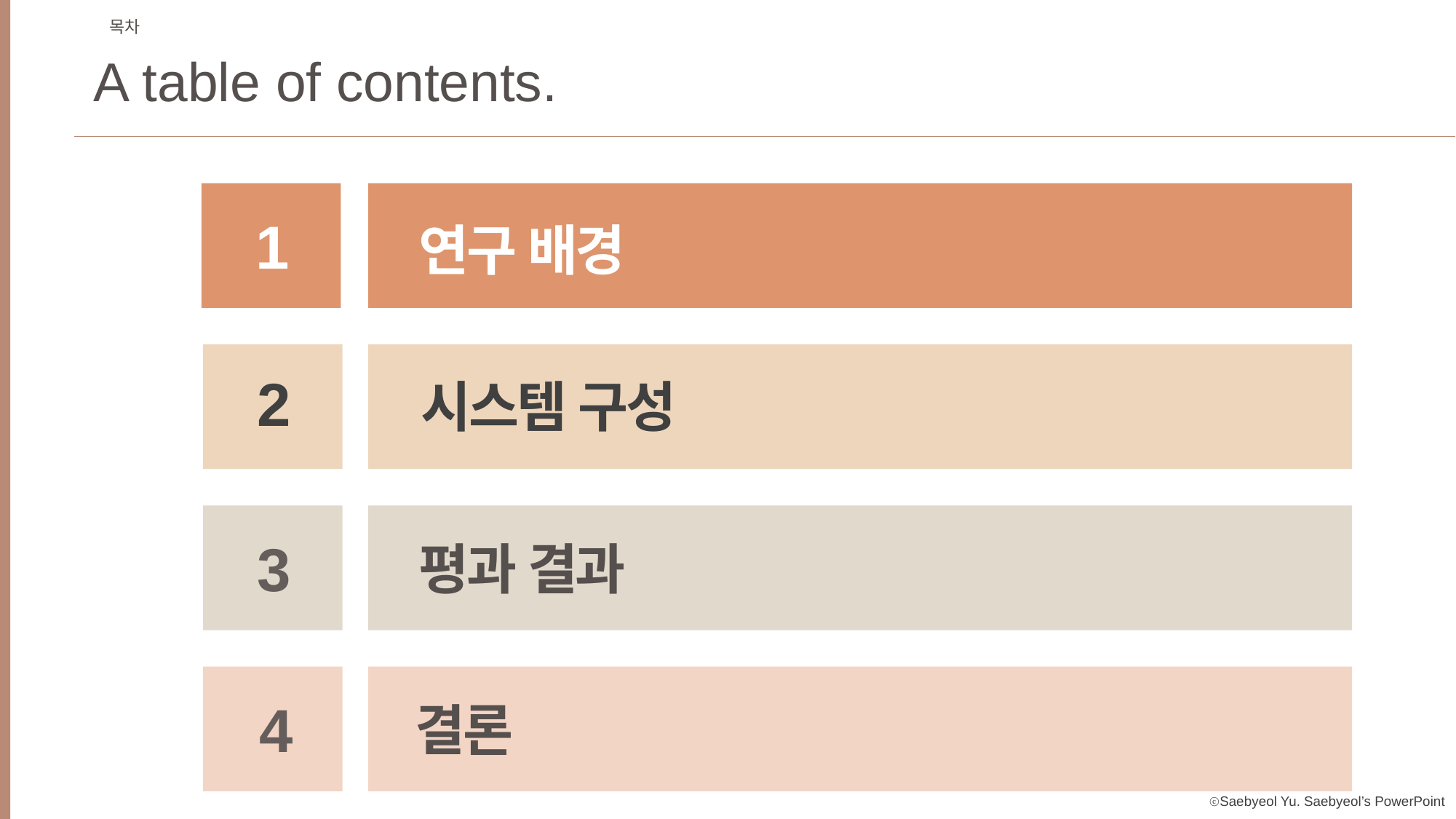

목차
A table of contents.

1
연구 배경

2
시스템 구성

3
평과 결과

4
결론